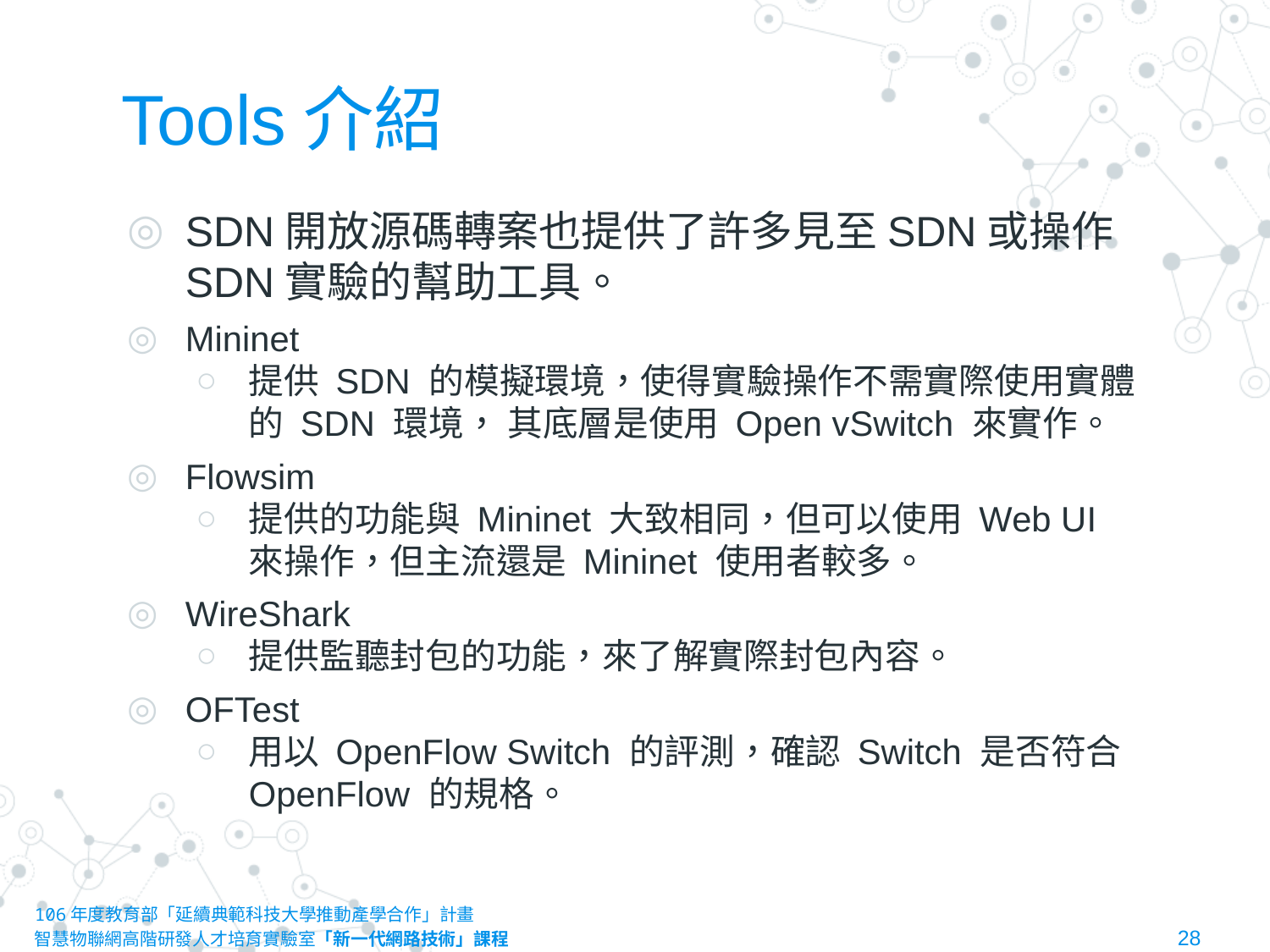

# Tools介紹
SDN開放源碼轉案也提供了許多見至SDN或操作SDN實驗的幫助工具。
Mininet
提供 SDN 的模擬環境，使得實驗操作不需實際使用實體的 SDN 環境， 其底層是使用 Open vSwitch 來實作。
Flowsim
提供的功能與 Mininet 大致相同，但可以使用 Web UI 來操作，但主流還是 Mininet 使用者較多。
WireShark
提供監聽封包的功能，來了解實際封包內容。
OFTest
用以 OpenFlow Switch 的評測，確認 Switch 是否符合 OpenFlow 的規格。
106年度教育部「延續典範科技大學推動產學合作」計畫
智慧物聯網高階研發人才培育實驗室「新一代網路技術」課程						28